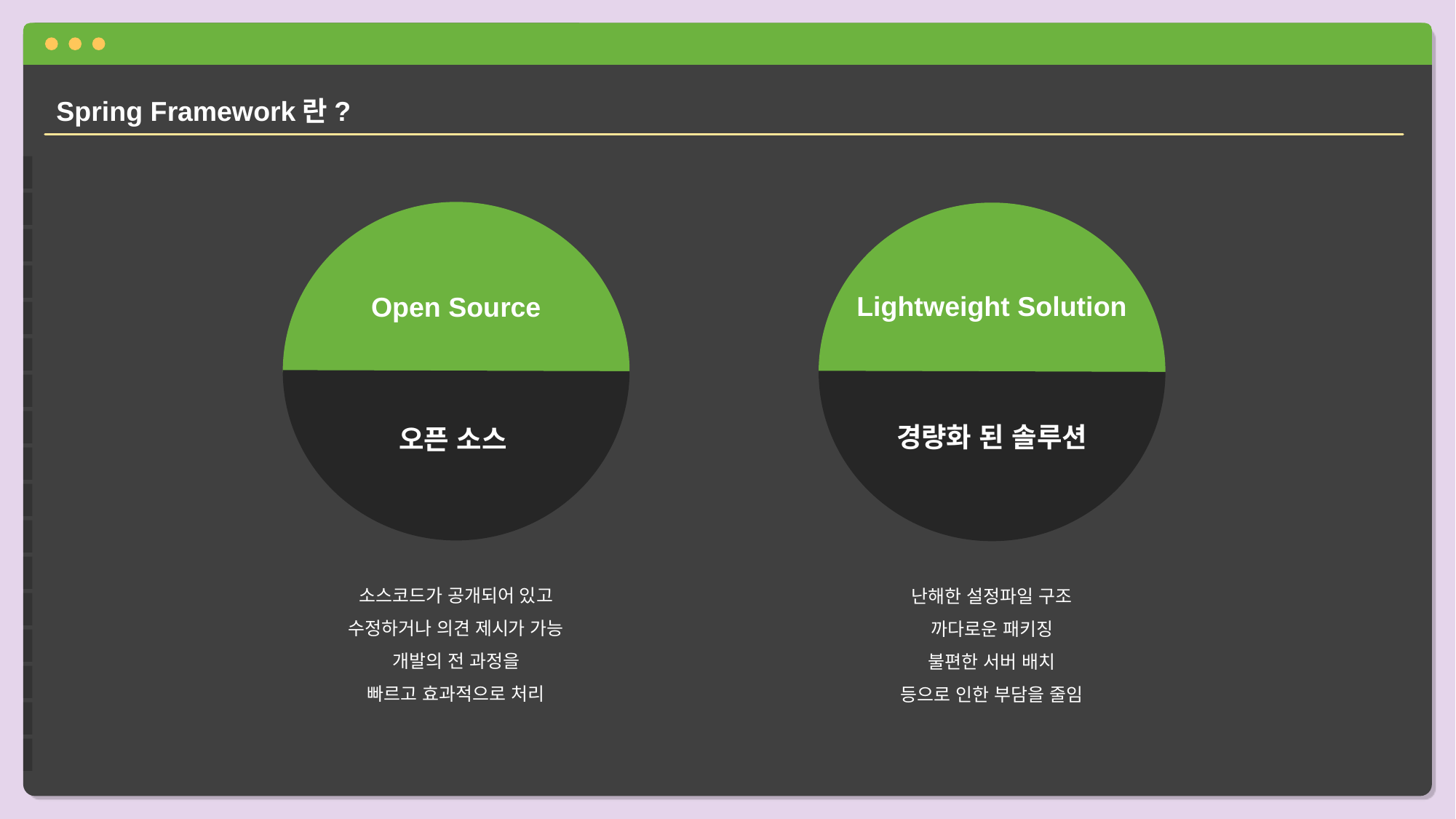

Spring Framework란?

Open Source
소스코드가 공개되어 있고
수정하거나 의견 제시가 가능
개발의 전 과정을
빠르고 효과적으로 처리

Lightweight Solution
난해한 설정파일 구조
까다로운 패키징
불편한 서버 배치
등으로 인한 부담을 줄임
경량화 된 솔루션
오픈 소스